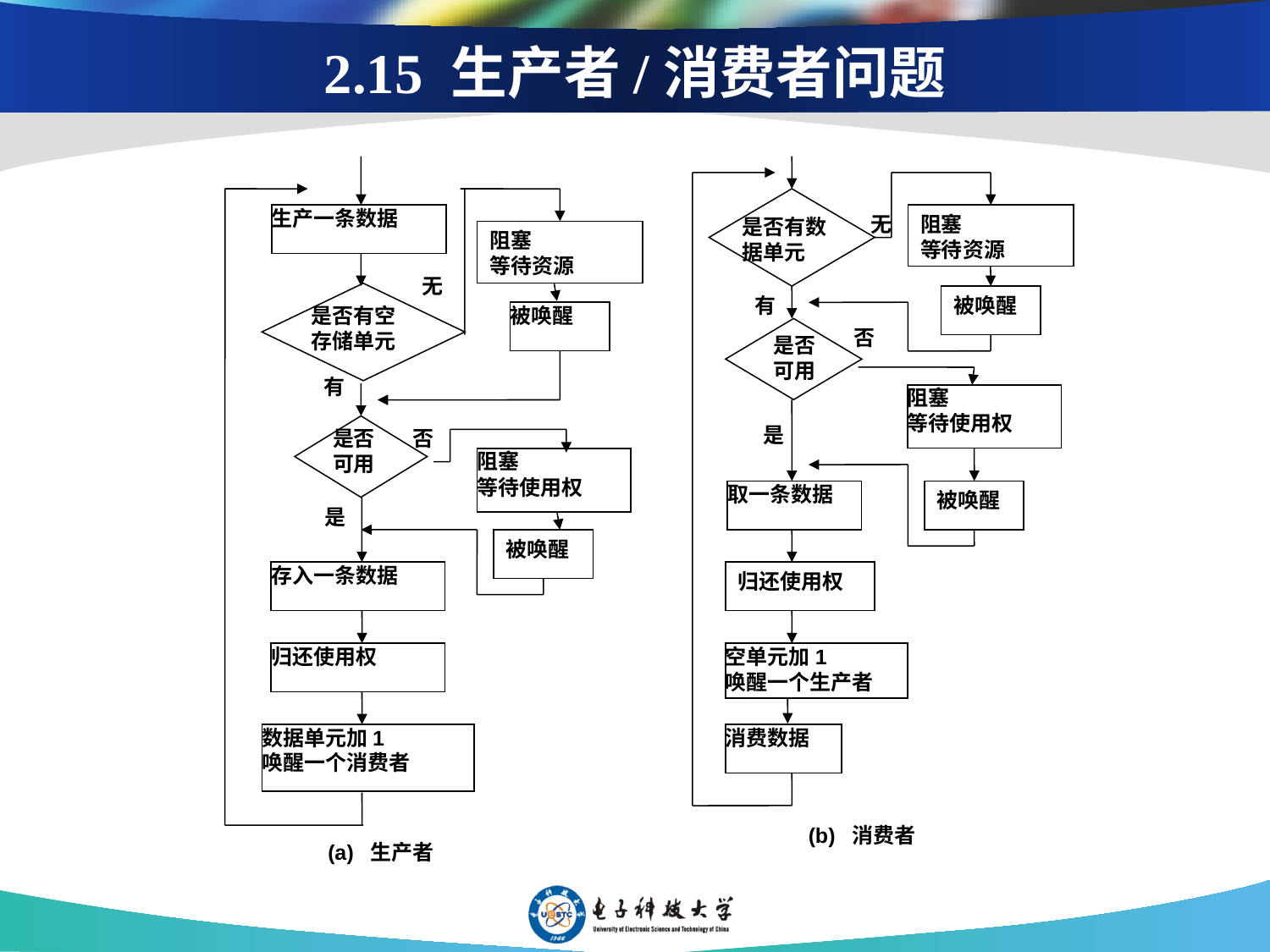

# 2.15 生产者/消费者问题

生产一条数据
无
阻塞
等待资源
是否有数
据单元
阻塞
等待资源

无

有

被唤醒
是否有空
存储单元
被唤醒

否
是否
可用

有

阻塞
等待使用权

是
是否
可用
否

阻塞
等待使用权

取一条数据
被唤醒
是

被唤醒

存入一条数据
归还使用权

归还使用权
空单元加1
唤醒一个生产者

数据单元加1
唤醒一个消费者
消费数据

(b)  消费者

(a)  生产者